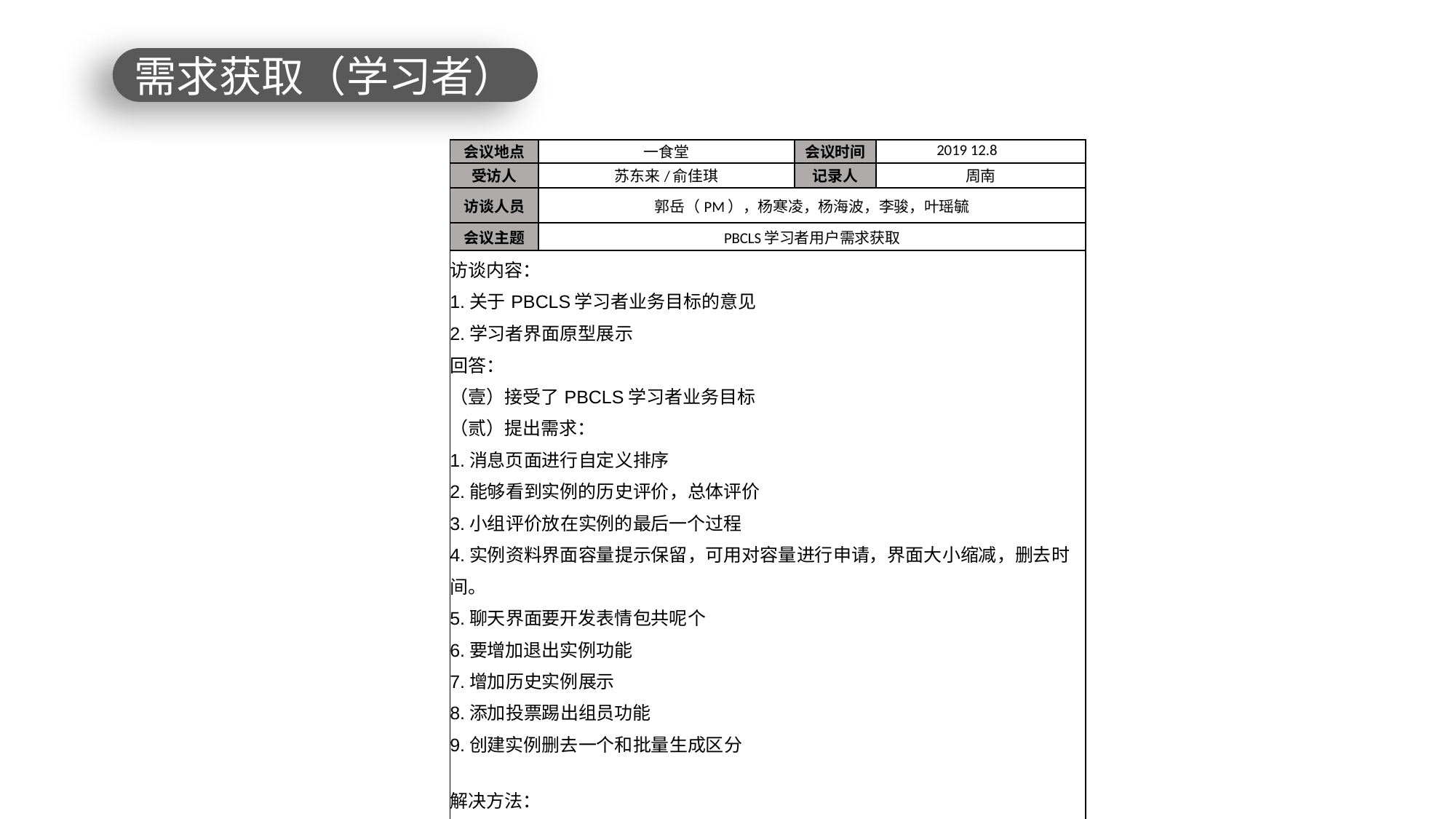

需求获取（学习者）
| 会议地点 | 一食堂 | 会议时间 | 2019 12.8 |
| --- | --- | --- | --- |
| 受访人 | 苏东来/俞佳琪 | 记录人 | 周南 |
| 访谈人员 | 郭岳（PM），杨寒凌，杨海波，李骏，叶瑶毓 |  |  |
| 会议主题 | PBCLS学习者用户需求获取 |  |  |
| 访谈内容： 1.关于PBCLS学习者业务目标的意见 2.学习者界面原型展示 回答： （壹）接受了PBCLS学习者业务目标 （贰）提出需求： 1.消息页面进行自定义排序 2.能够看到实例的历史评价，总体评价 3.小组评价放在实例的最后一个过程 4.实例资料界面容量提示保留，可用对容量进行申请，界面大小缩减，删去时间。 5.聊天界面要开发表情包共呢个 6.要增加退出实例功能 7.增加历史实例展示 8.添加投票踢出组员功能 9.创建实例删去一个和批量生成区分 解决方法： （叁）对学习者用户代表提出的需求开会进行讨论 对保留的功能进行改进，需要开发的功能进行开发 |  |  |  |